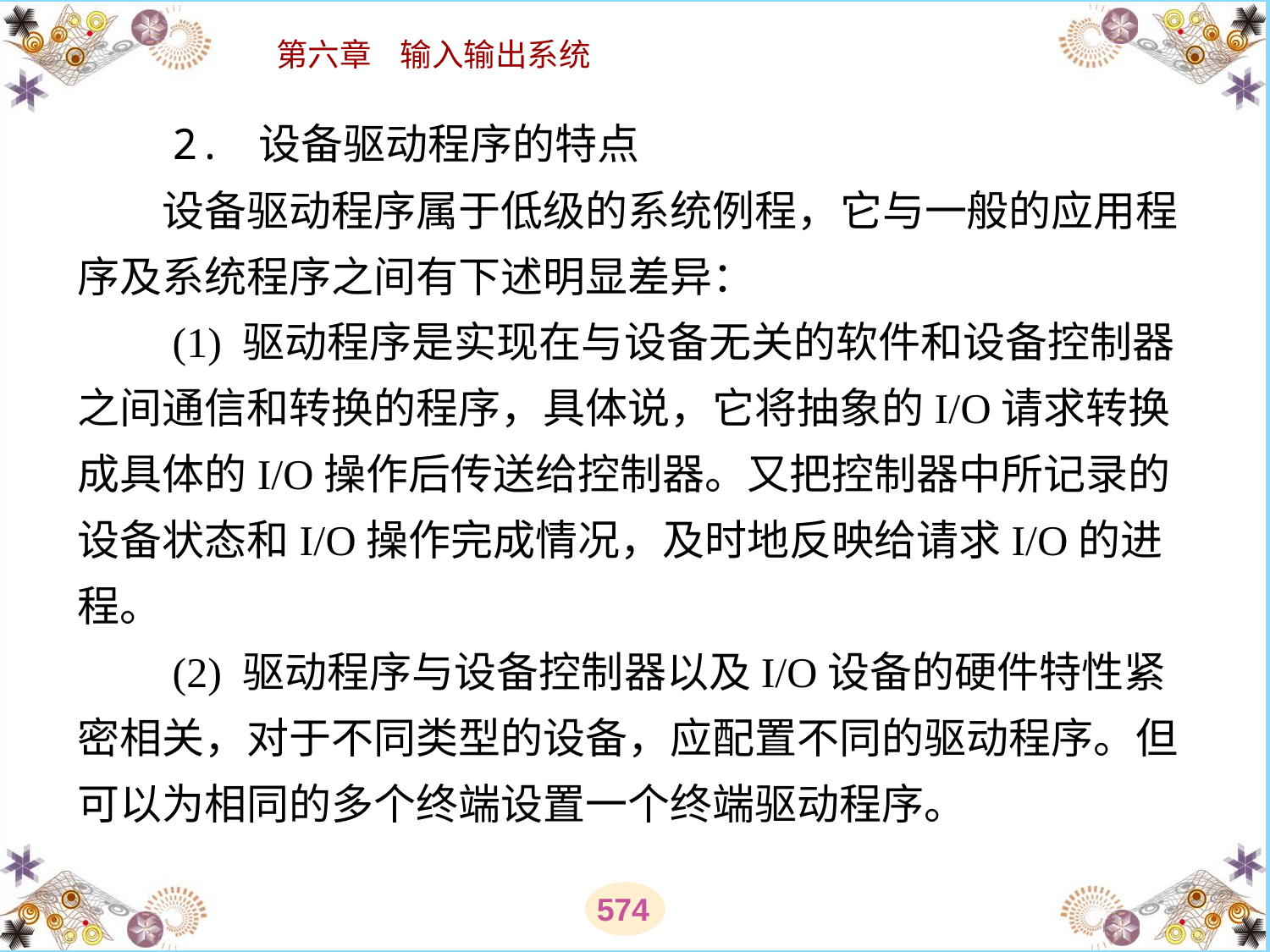

# 2. 设备驱动程序的特点 　　设备驱动程序属于低级的系统例程，它与一般的应用程序及系统程序之间有下述明显差异： 　　(1) 驱动程序是实现在与设备无关的软件和设备控制器之间通信和转换的程序，具体说，它将抽象的I/O请求转换成具体的I/O操作后传送给控制器。又把控制器中所记录的设备状态和I/O操作完成情况，及时地反映给请求I/O的进程。 　　(2) 驱动程序与设备控制器以及I/O设备的硬件特性紧密相关，对于不同类型的设备，应配置不同的驱动程序。但可以为相同的多个终端设置一个终端驱动程序。